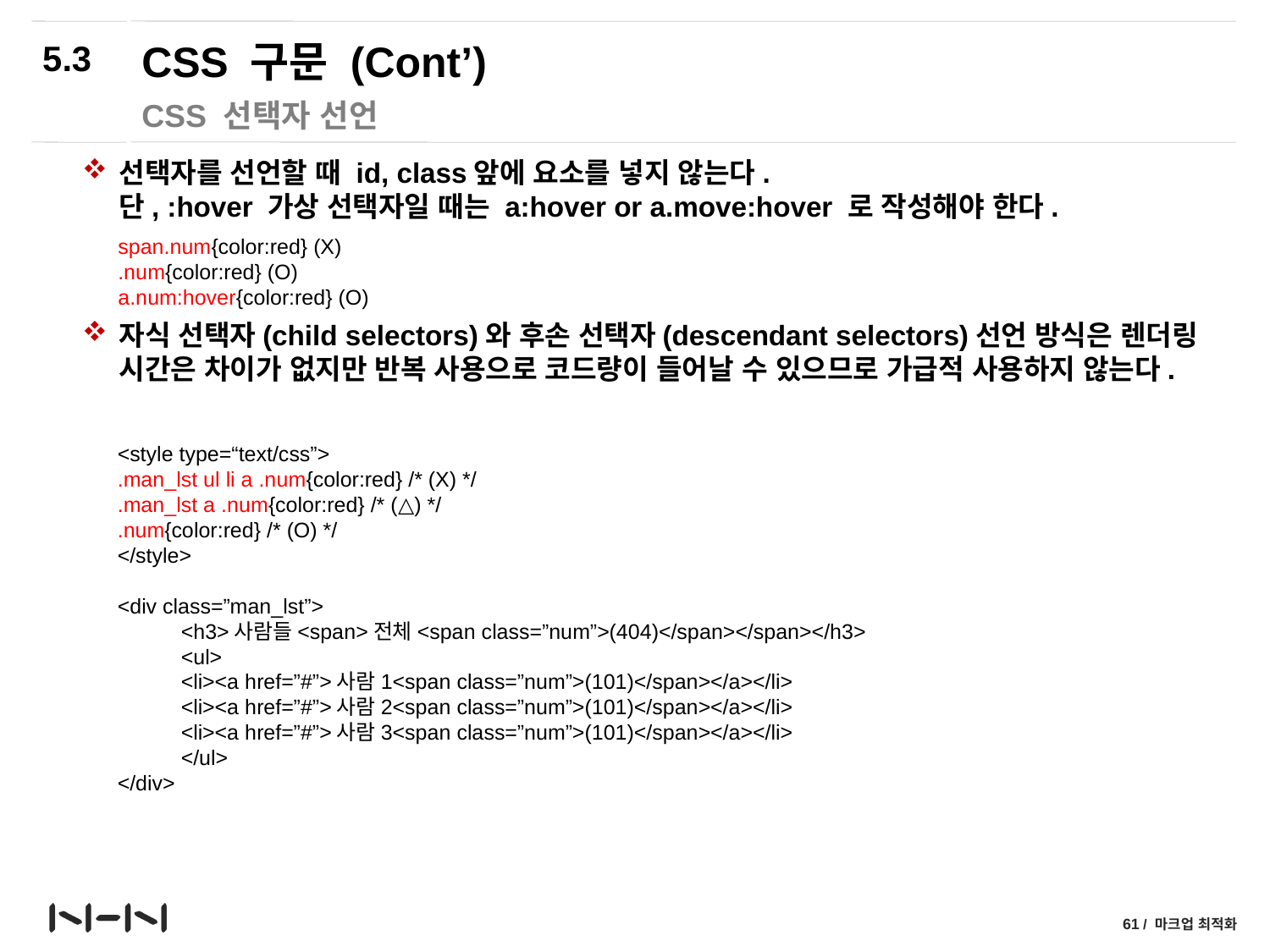

5.3
# CSS 구문 (Cont’)
CSS 선택자 선언
선택자를 선언할 때 id, class앞에 요소를 넣지 않는다.
단, :hover 가상 선택자일 때는 a:hover or a.move:hover 로 작성해야 한다.

자식 선택자(child selectors)와 후손 선택자(descendant selectors)선언 방식은 렌더링 시간은 차이가 없지만 반복 사용으로 코드량이 들어날 수 있으므로 가급적 사용하지 않는다.

span.num{color:red} (X)
.num{color:red} (O)
a.num:hover{color:red} (O)

<style type=“text/css”>
.man_lst ul li a .num{color:red} /* (X) */
.man_lst a .num{color:red} /* (△) */
.num{color:red} /* (O) */
</style>

<div class=”man_lst”>
<h3>사람들<span>전체<span class=”num”>(404)</span></span></h3>
<ul>
<li><a href=”#”>사람1<span class=”num”>(101)</span></a></li>
<li><a href=”#”>사람2<span class=”num”>(101)</span></a></li>
<li><a href=”#”>사람3<span class=”num”>(101)</span></a></li>
</ul>
</div>